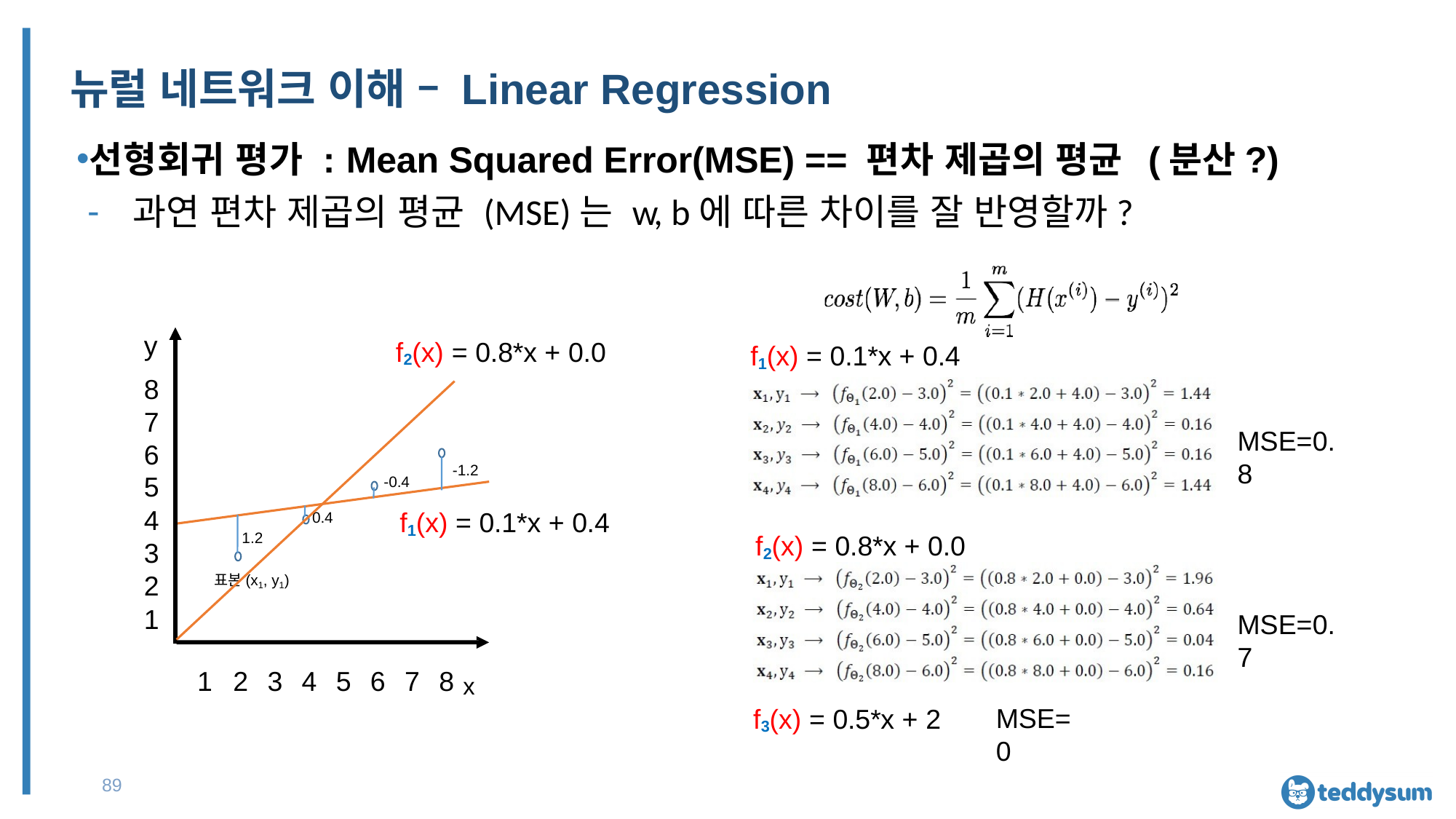

# 뉴럴 네트워크 이해 – Linear Regression
선형회귀 평가 : Mean Squared Error(MSE) == 편차 제곱의 평균 (분산?)
과연 편차 제곱의 평균 (MSE)는 w, b에 따른 차이를 잘 반영할까?

y
8
7
6
5
4
3
2
1

f2(x) = 0.8*x + 0.0
f1(x) = 0.1*x + 0.4

MSE=0.8

-1.2
-0.4

f1(x) = 0.1*x + 0.4

0.4

1.2
f2(x) = 0.8*x + 0.0

표본(x1, y1)

MSE=0.7

1	2	3	4	5	6	7	8 x
MSE=0
f3(x) = 0.5*x + 2
89